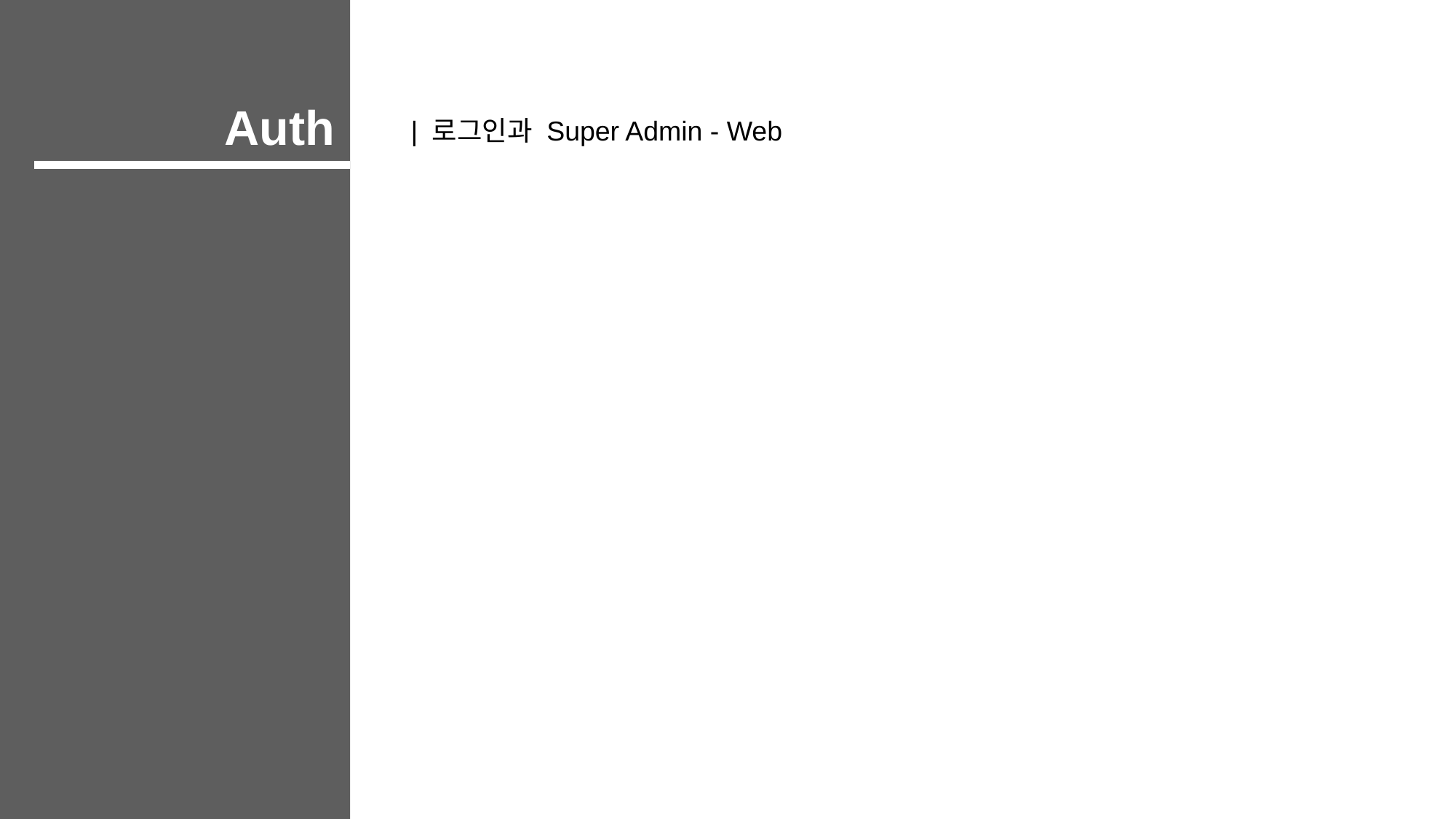

Auth
| 로그인과 Super Admin - Web